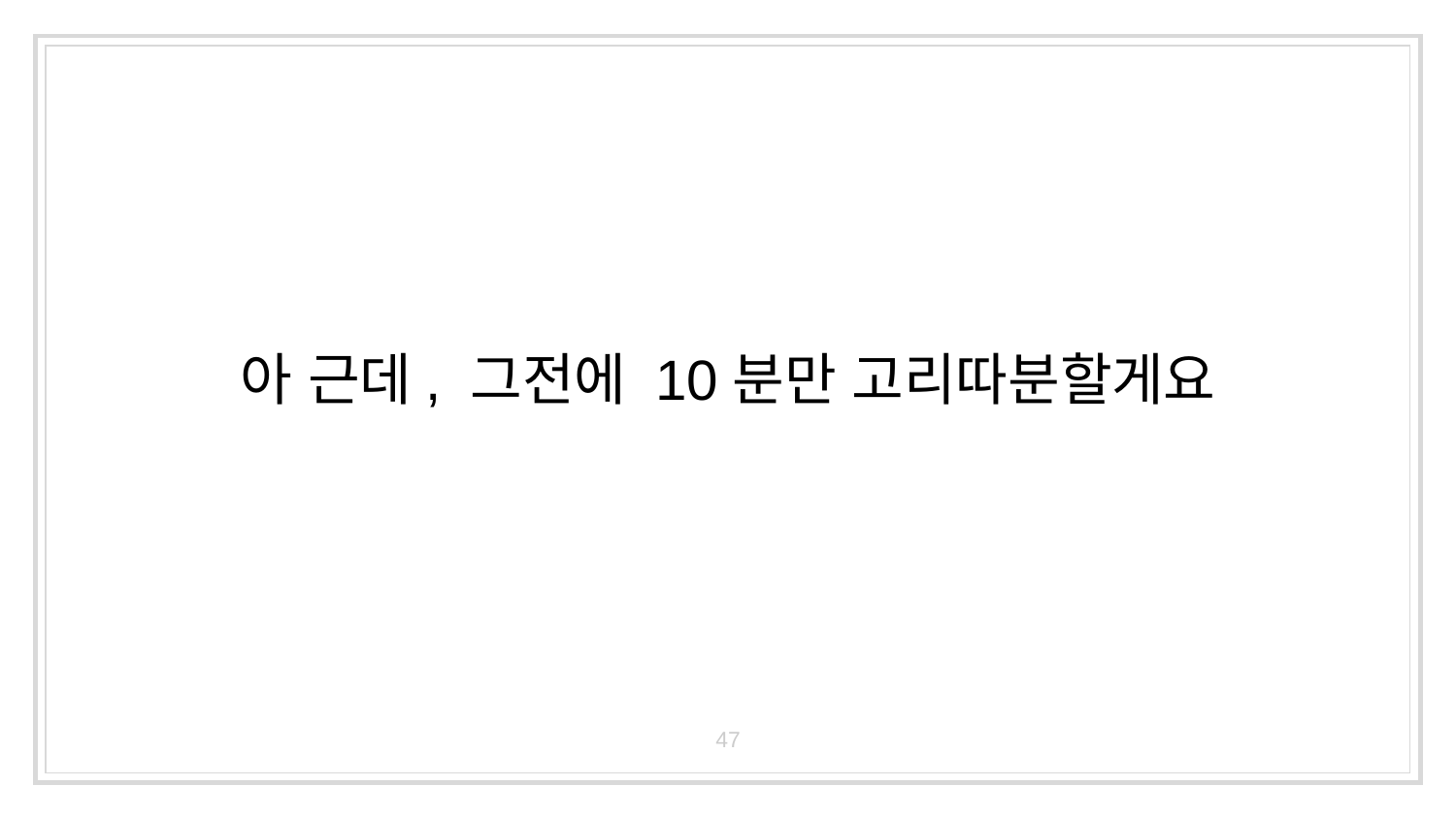

# 아 근데, 그전에 10분만 고리따분할게요
47